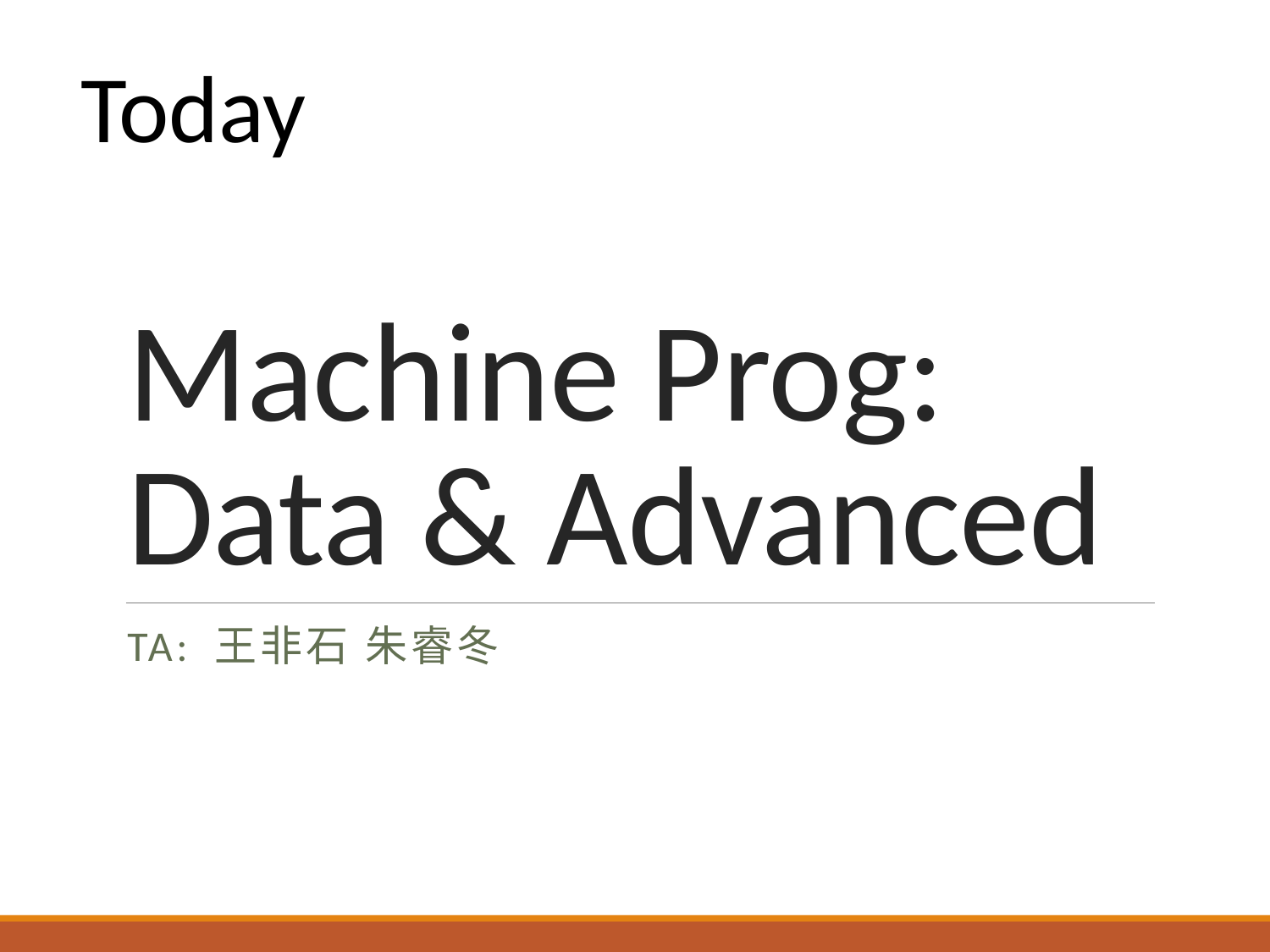

Today
# Machine Prog: Data & Advanced
TA: 王非石 朱睿冬